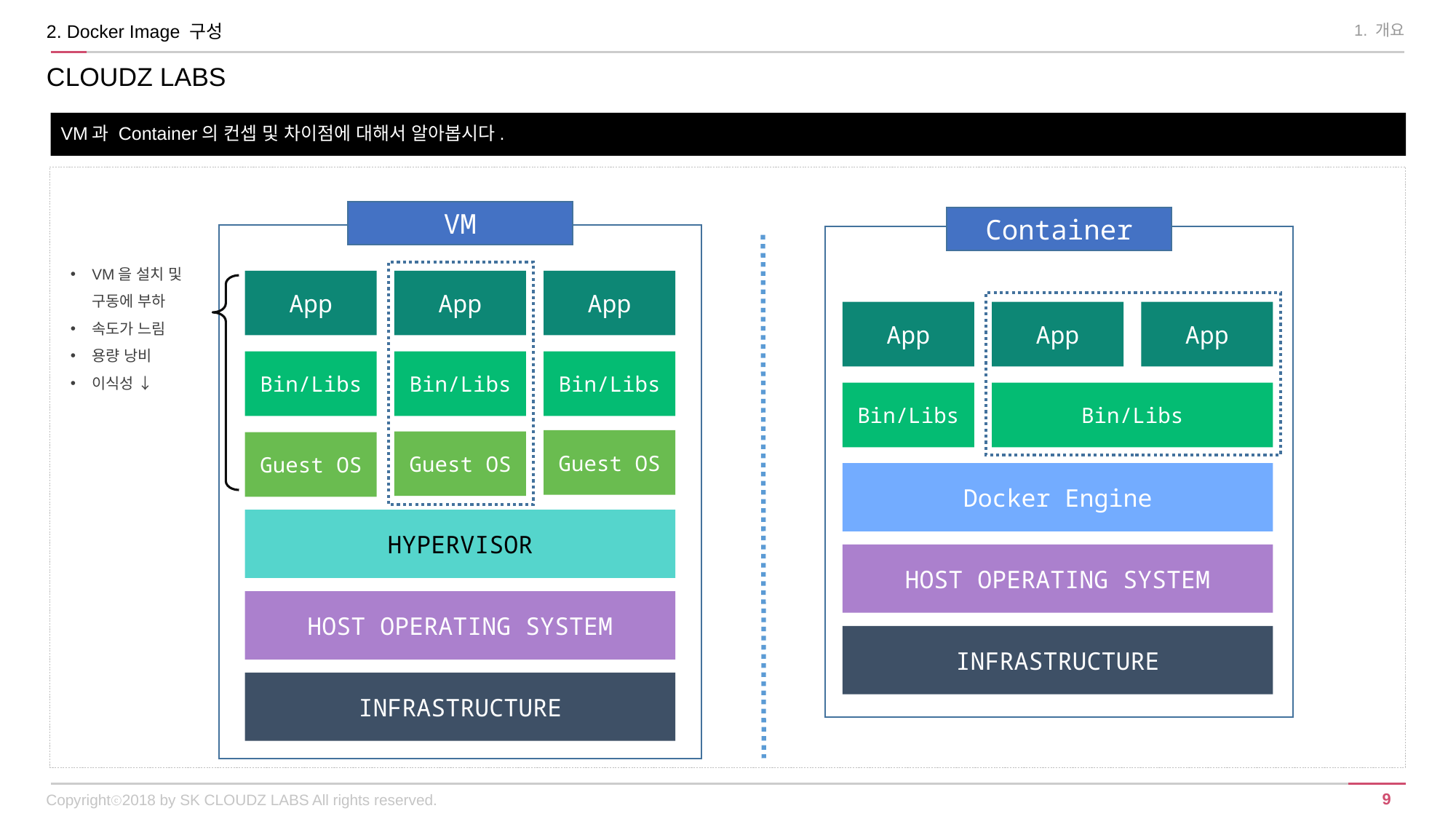

2. Docker Image 구성
1. 개요
CLOUDZ LABS
VM과 Container의 컨셉 및 차이점에 대해서 알아봅시다.
VM
Container

VM을 설치 및 구동에 부하
속도가 느림
용량 낭비
이식성 ↓

App
App
App

App
App
App
Bin/Libs
Bin/Libs
Bin/Libs
Bin/Libs
Bin/Libs
Guest OS
Guest OS
Guest OS
Docker Engine
HYPERVISOR
HOST OPERATING SYSTEM
HOST OPERATING SYSTEM
INFRASTRUCTURE
INFRASTRUCTURE
Copyrightⓒ2018 by SK CLOUDZ LABS All rights reserved.